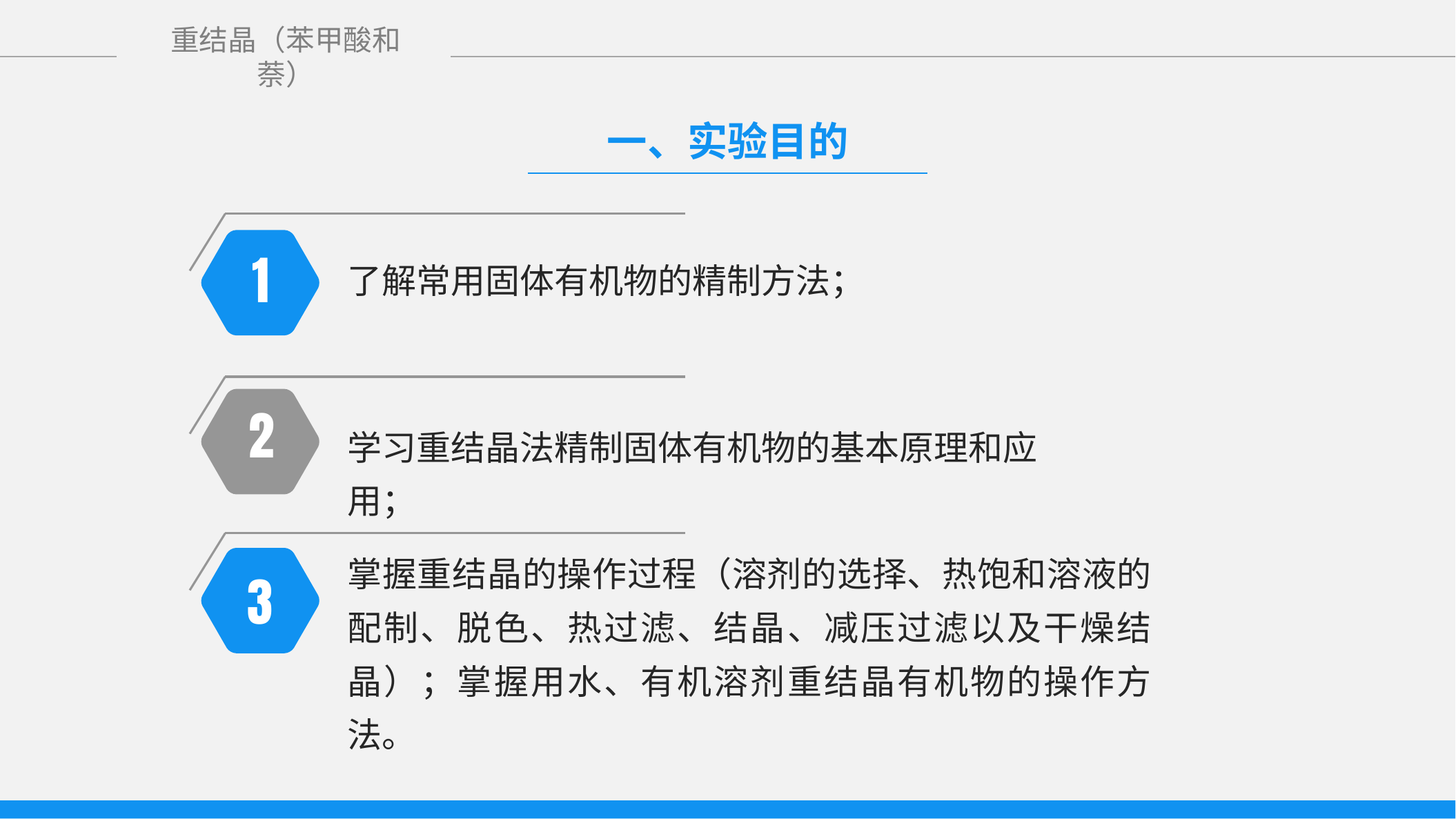

一、实验目的

1
了解常用固体有机物的精制方法；

2
学习重结晶法精制固体有机物的基本原理和应用；
掌握重结晶的操作过程（溶剂的选择、热饱和溶液的配制、脱色、热过滤、结晶、减压过滤以及干燥结晶）；掌握用水、有机溶剂重结晶有机物的操作方法。

3